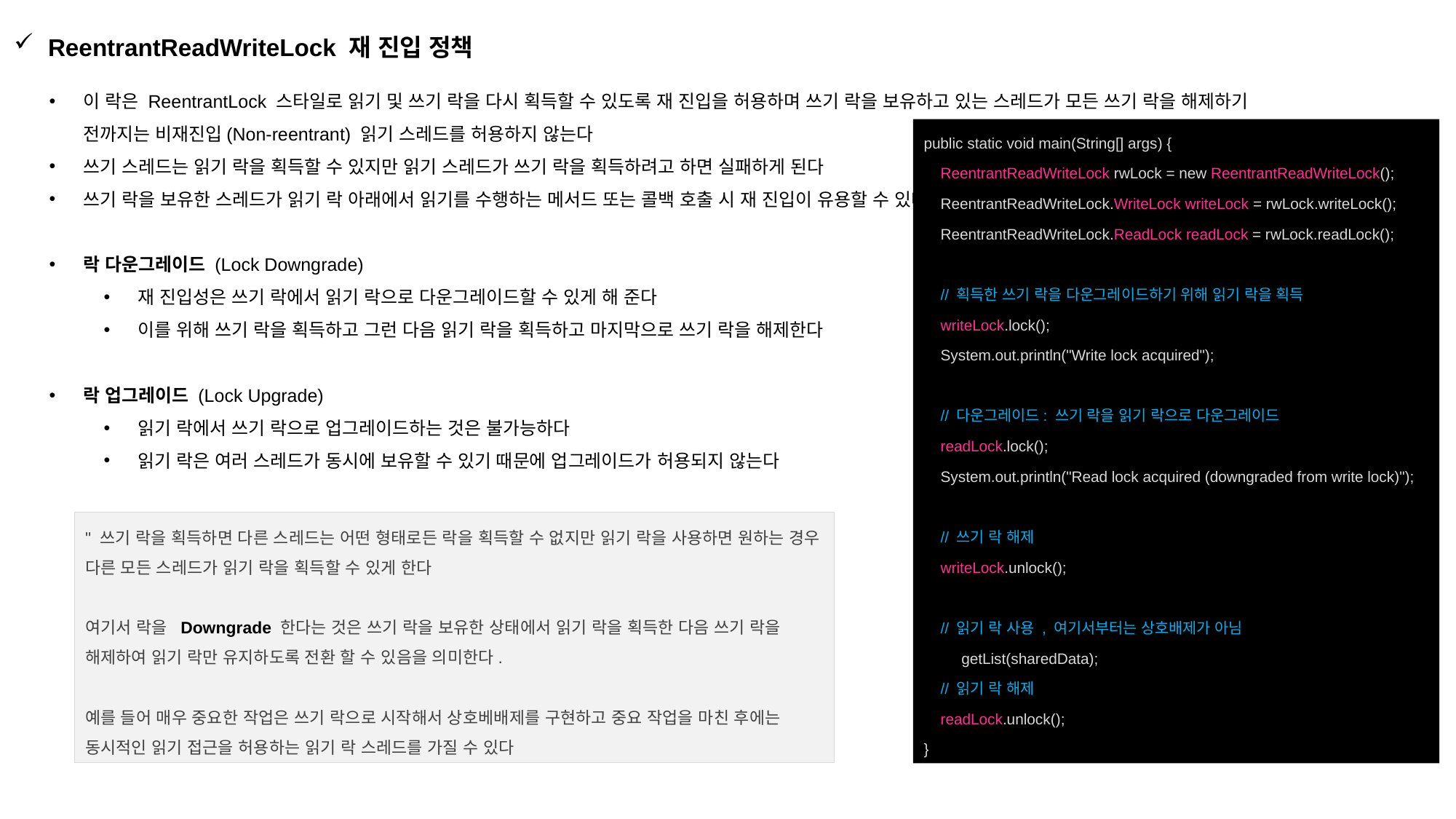

ReentrantReadWriteLock 재 진입 정책
이 락은 ReentrantLock 스타일로 읽기 및 쓰기 락을 다시 획득할 수 있도록 재 진입을 허용하며 쓰기 락을 보유하고 있는 스레드가 모든 쓰기 락을 해제하기 전까지는 비재진입(Non-reentrant) 읽기 스레드를 허용하지 않는다
쓰기 스레드는 읽기 락을 획득할 수 있지만 읽기 스레드가 쓰기 락을 획득하려고 하면 실패하게 된다
쓰기 락을 보유한 스레드가 읽기 락 아래에서 읽기를 수행하는 메서드 또는 콜백 호출 시 재 진입이 유용할 수 있다.

락 다운그레이드 (Lock Downgrade)
재 진입성은 쓰기 락에서 읽기 락으로 다운그레이드할 수 있게 해 준다
이를 위해 쓰기 락을 획득하고 그런 다음 읽기 락을 획득하고 마지막으로 쓰기 락을 해제한다

락 업그레이드 (Lock Upgrade)
읽기 락에서 쓰기 락으로 업그레이드하는 것은 불가능하다
읽기 락은 여러 스레드가 동시에 보유할 수 있기 때문에 업그레이드가 허용되지 않는다
public static void main(String[] args) {
    ReentrantReadWriteLock rwLock = new ReentrantReadWriteLock();
    ReentrantReadWriteLock.WriteLock writeLock = rwLock.writeLock();
    ReentrantReadWriteLock.ReadLock readLock = rwLock.readLock();

    // 획득한 쓰기 락을 다운그레이드하기 위해 읽기 락을 획득
    writeLock.lock();
    System.out.println("Write lock acquired");

    // 다운그레이드: 쓰기 락을 읽기 락으로 다운그레이드
    readLock.lock();
    System.out.println("Read lock acquired (downgraded from write lock)");

    // 쓰기 락 해제
    writeLock.unlock();

    // 읽기 락 사용 , 여기서부터는 상호배제가 아님
         getList(sharedData);
    // 읽기 락 해제
    readLock.unlock();
}
" 쓰기 락을 획득하면 다른 스레드는 어떤 형태로든 락을 획득할 수 없지만 읽기 락을 사용하면 원하는 경우 다른 모든 스레드가 읽기 락을 획득할 수 있게 한다

여기서 락을  Downgrade 한다는 것은 쓰기 락을 보유한 상태에서 읽기 락을 획득한 다음 쓰기 락을 해제하여 읽기 락만 유지하도록 전환 할 수 있음을 의미한다.

예를 들어 매우 중요한 작업은 쓰기 락으로 시작해서 상호베배제를 구현하고 중요 작업을 마친 후에는 동시적인 읽기 접근을 허용하는 읽기 락 스레드를 가질 수 있다